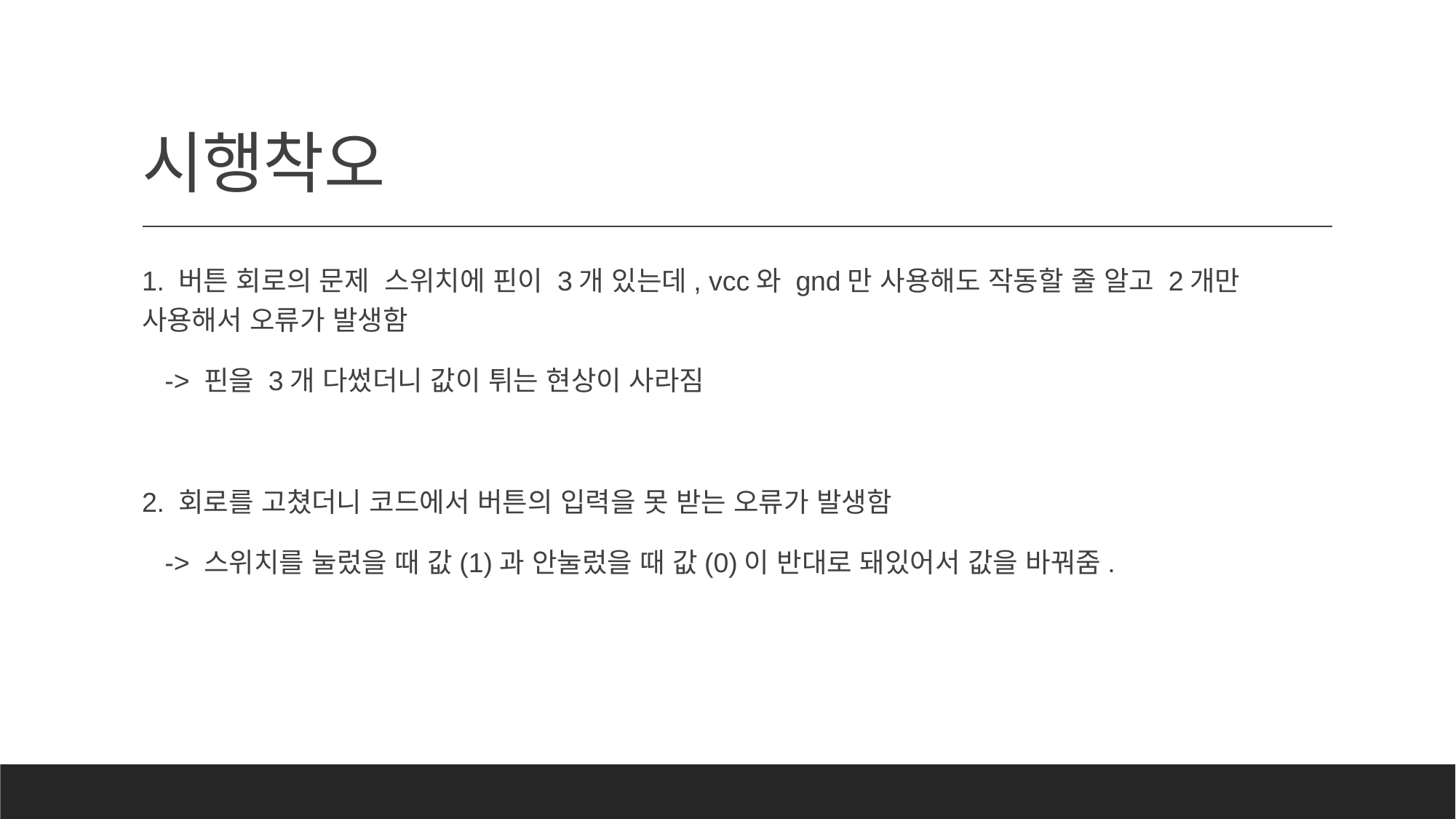

# 시행착오
1. 버튼 회로의 문제  스위치에 핀이 3개 있는데, vcc와 gnd만 사용해도 작동할 줄 알고 2개만 사용해서 오류가 발생함
   -> 핀을 3개 다썼더니 값이 튀는 현상이 사라짐

2. 회로를 고쳤더니 코드에서 버튼의 입력을 못 받는 오류가 발생함
   -> 스위치를 눌렀을 때 값(1)과 안눌렀을 때 값(0)이 반대로 돼있어서 값을 바꿔줌.